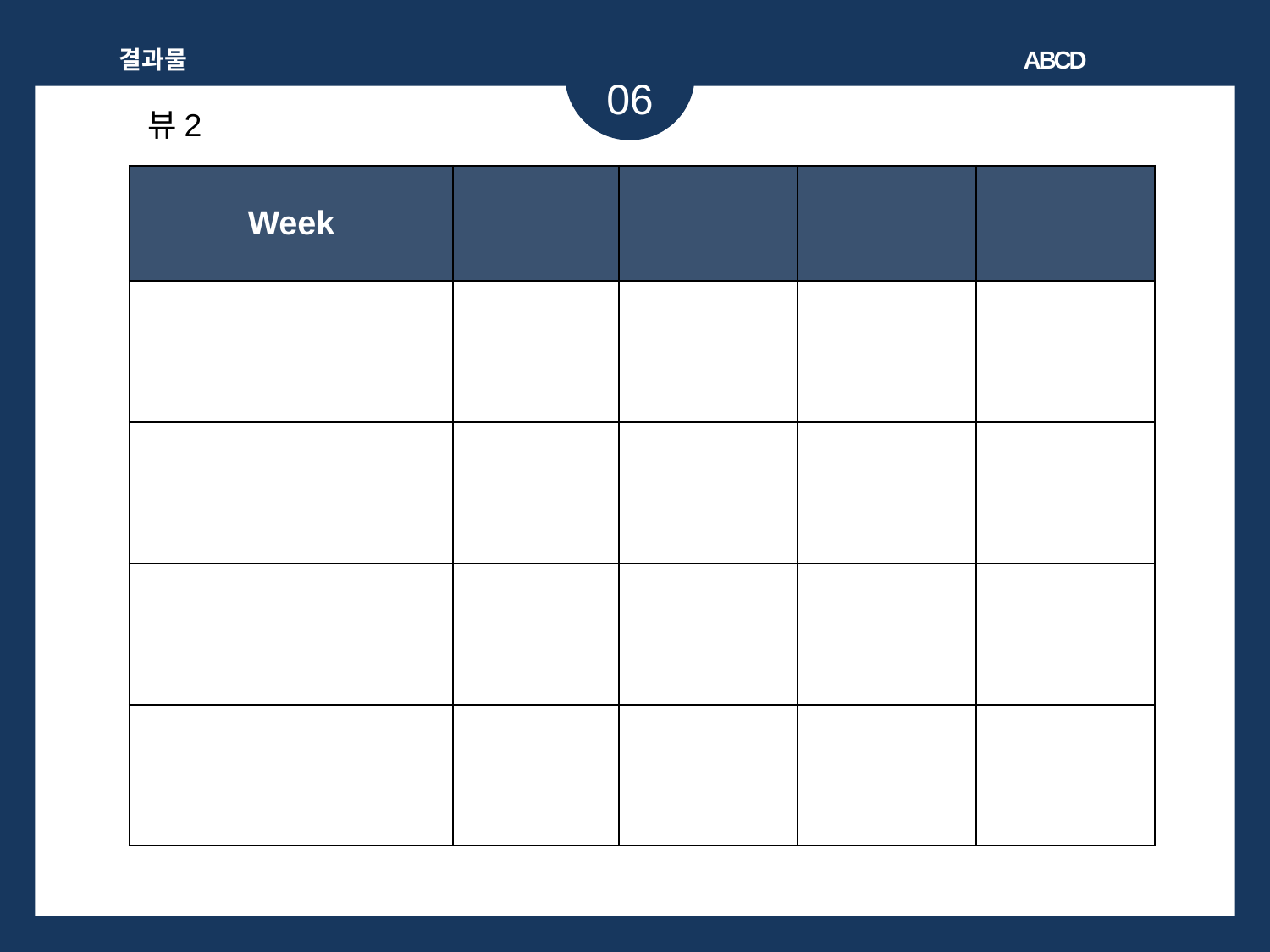

결과물
ABCD
06

뷰2
| Week |  |  |  |  |
| --- | --- | --- | --- | --- |
|  |  |  |  |  |
|  |  |  |  |  |
|  |  |  |  |  |
|  |  |  |  |  |